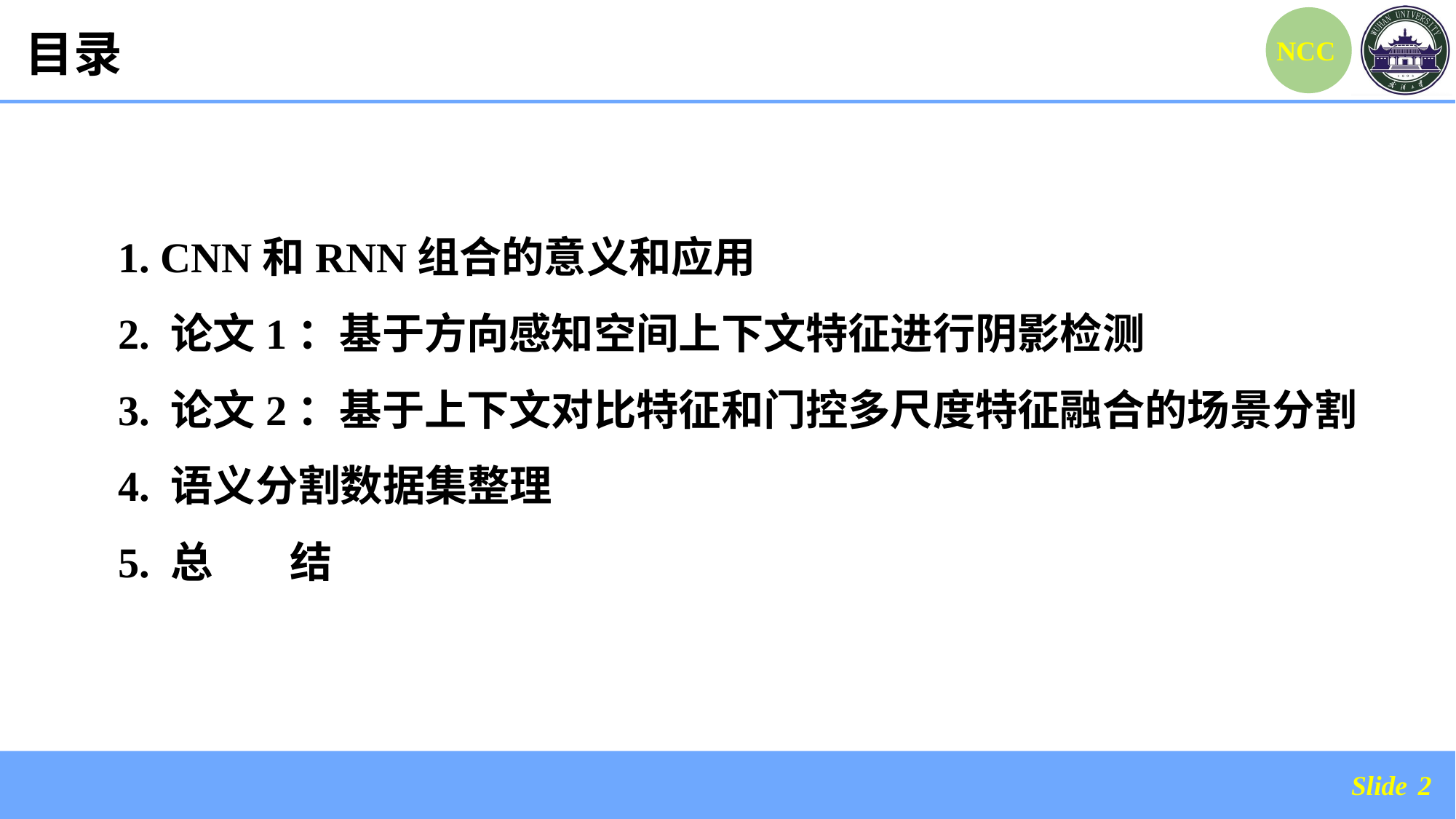

目录
1. CNN和RNN组合的意义和应用
2. 论文1：基于方向感知空间上下文特征进行阴影检测
3. 论文2：基于上下文对比特征和门控多尺度特征融合的场景分割
4. 语义分割数据集整理
5. 总        结
2